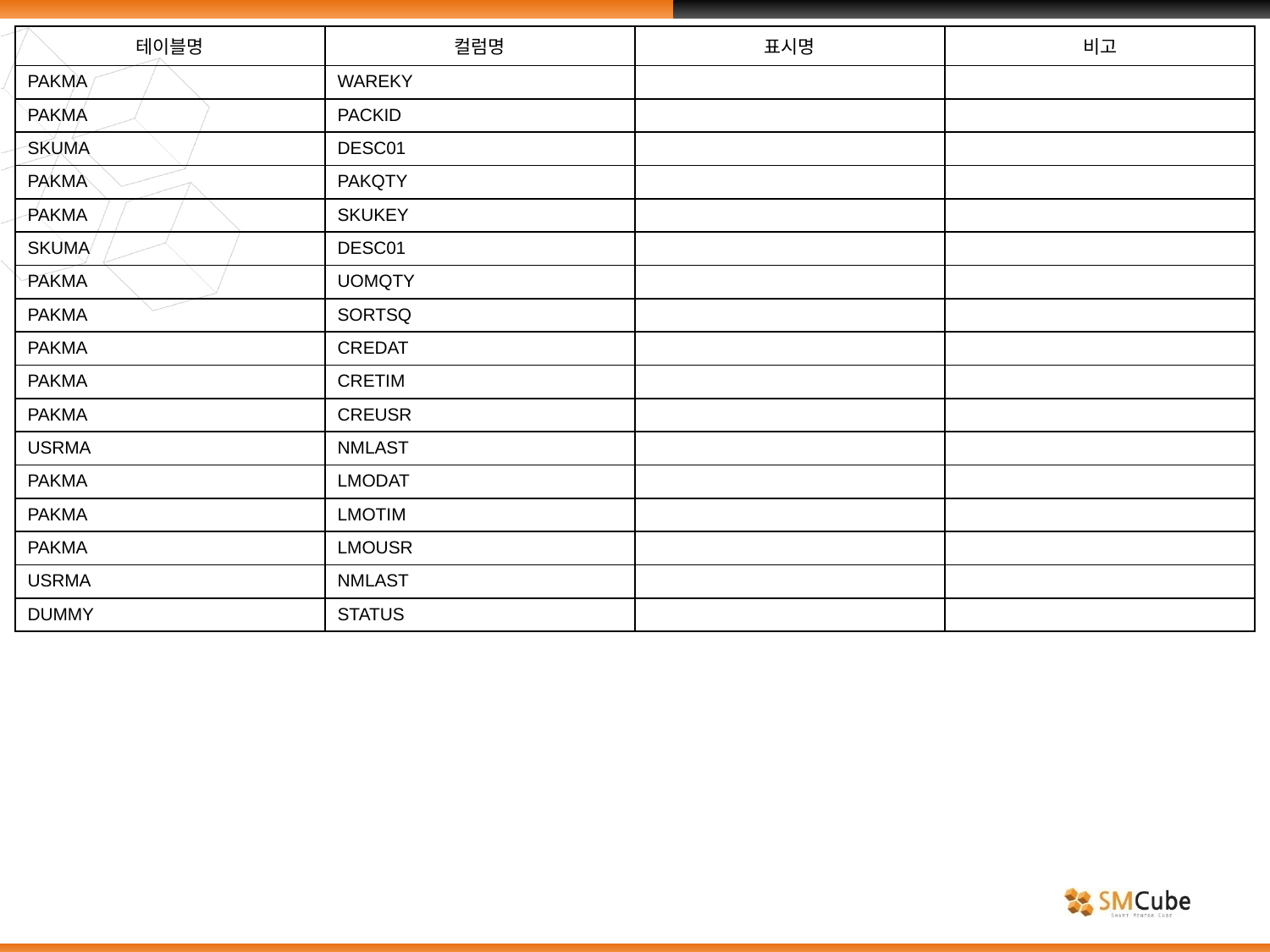

| 테이블명 | 컬럼명 | 표시명 | 비고 |
| --- | --- | --- | --- |
| PAKMA | WAREKY |  |  |
| PAKMA | PACKID |  |  |
| SKUMA | DESC01 |  |  |
| PAKMA | PAKQTY |  |  |
| PAKMA | SKUKEY |  |  |
| SKUMA | DESC01 |  |  |
| PAKMA | UOMQTY |  |  |
| PAKMA | SORTSQ |  |  |
| PAKMA | CREDAT |  |  |
| PAKMA | CRETIM |  |  |
| PAKMA | CREUSR |  |  |
| USRMA | NMLAST |  |  |
| PAKMA | LMODAT |  |  |
| PAKMA | LMOTIM |  |  |
| PAKMA | LMOUSR |  |  |
| USRMA | NMLAST |  |  |
| DUMMY | STATUS |  |  |